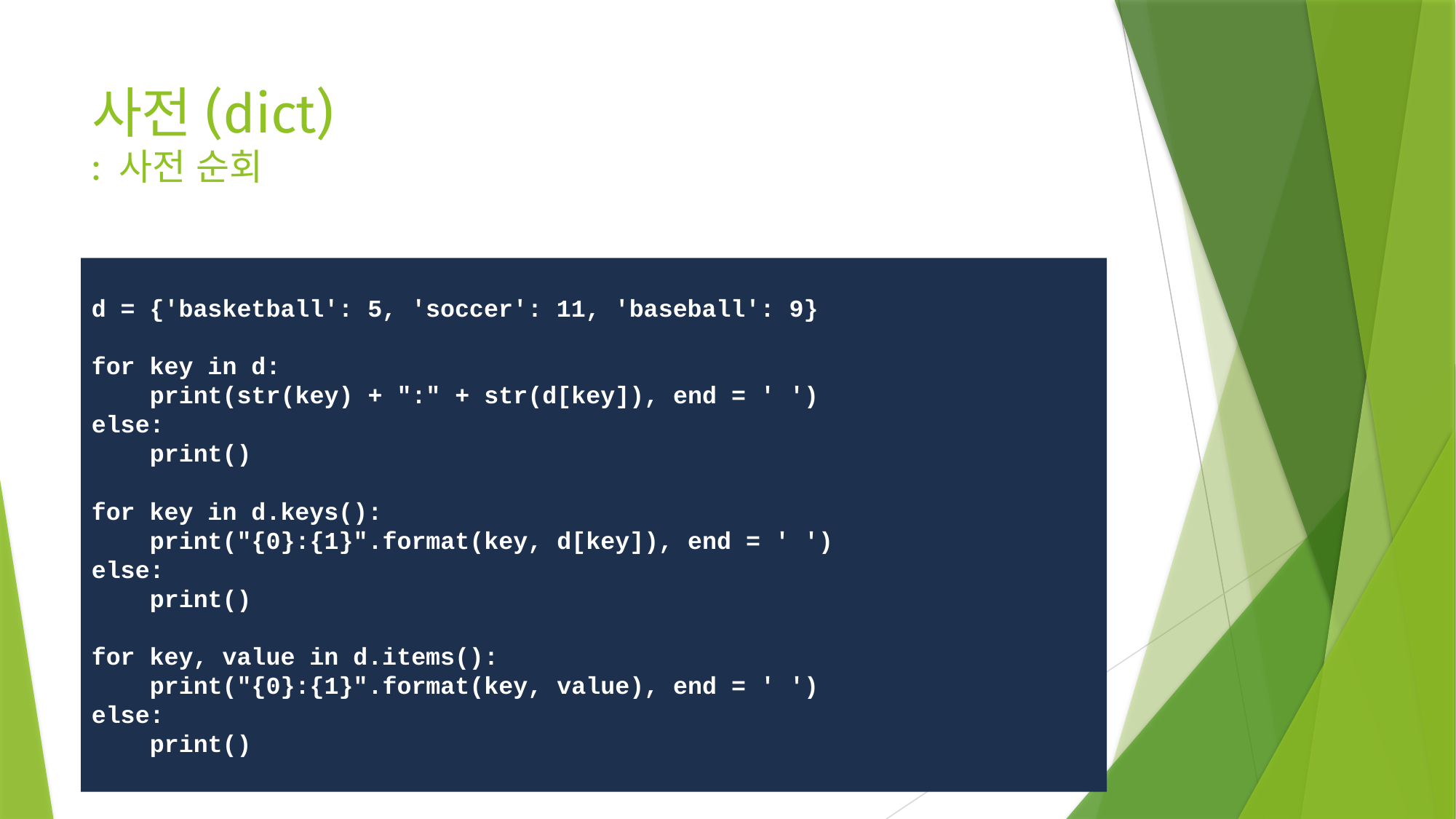

# 사전(dict) : 사전 순회

d = {'basketball': 5, 'soccer': 11, 'baseball': 9}

for key in d:
    print(str(key) + ":" + str(d[key]), end = ' ')
else:
    print()
for key in d.keys():
    print("{0}:{1}".format(key, d[key]), end = ' ')
else:
    print()
for key, value in d.items():
    print("{0}:{1}".format(key, value), end = ' ')
else:
    print()